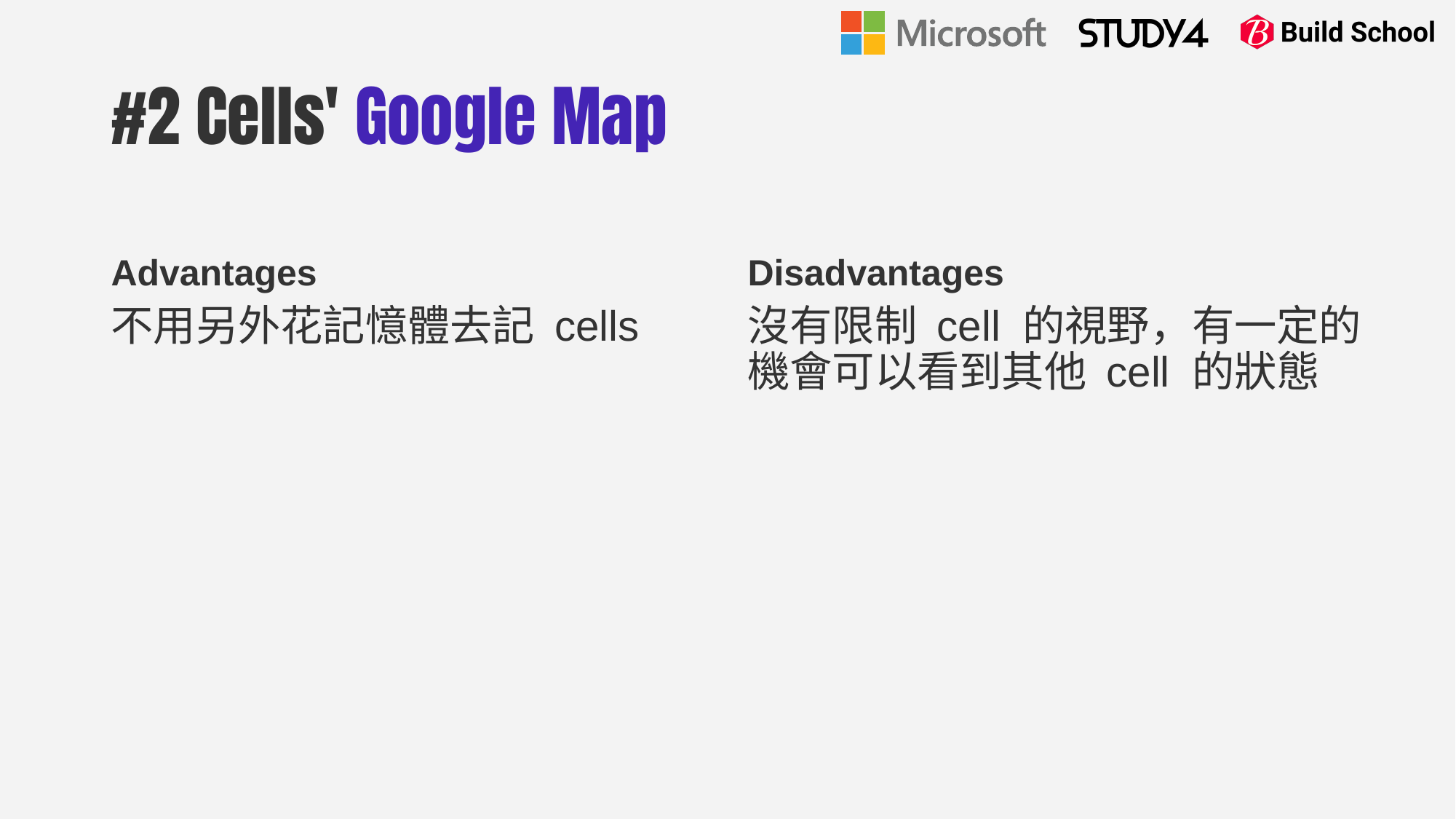

# #2 Cells' Google Map
Advantages
Disadvantages
不用另外花記憶體去記 cells

沒有限制 cell 的視野，有一定的機會可以看到其他 cell 的狀態